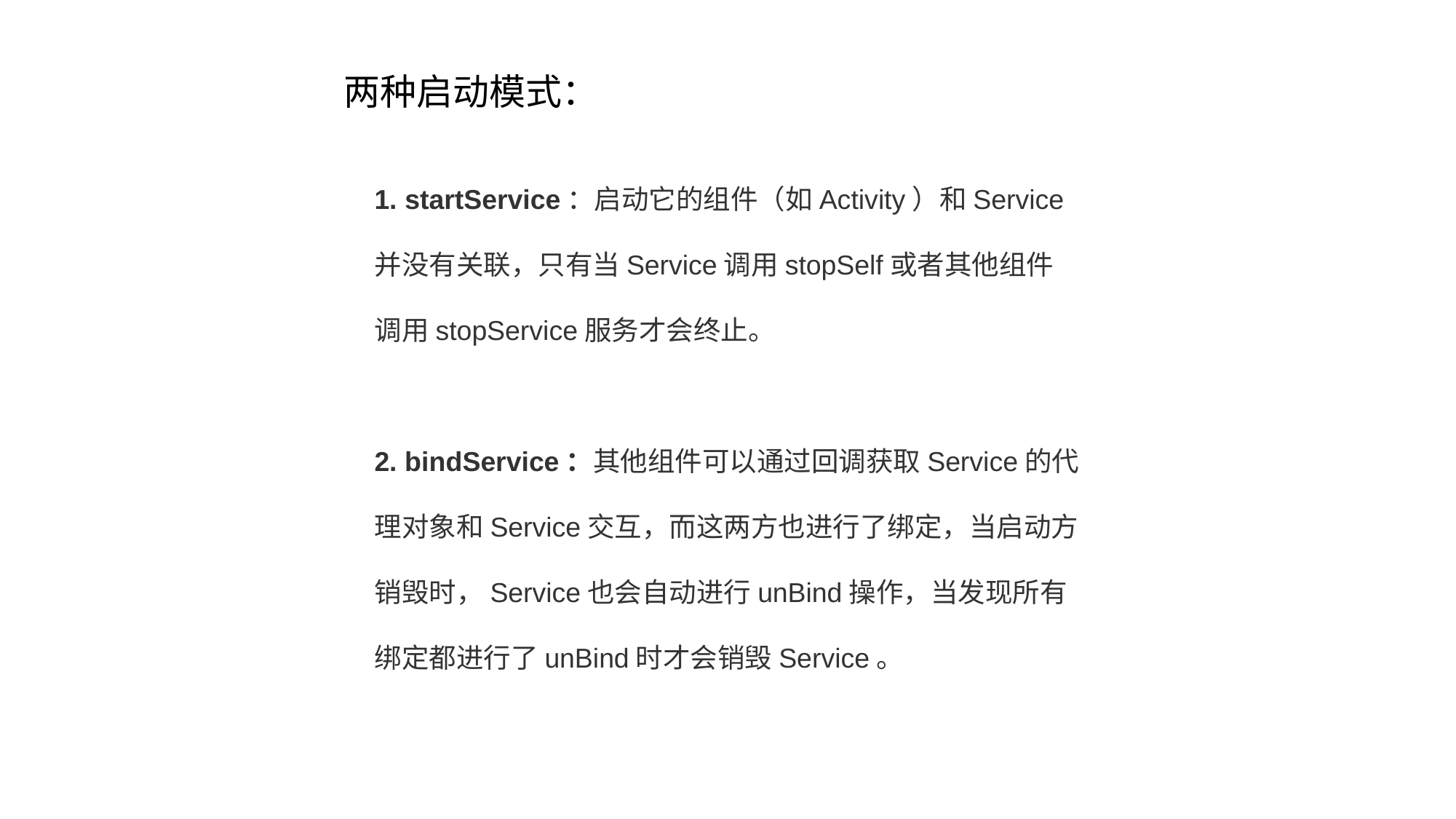

两种启动模式：
1. startService：启动它的组件（如Activity）和Service并没有关联，只有当Service调用stopSelf或者其他组件调用stopService服务才会终止。

2. bindService：其他组件可以通过回调获取Service的代理对象和Service交互，而这两方也进行了绑定，当启动方销毁时，Service也会自动进行unBind操作，当发现所有绑定都进行了unBind时才会销毁Service。